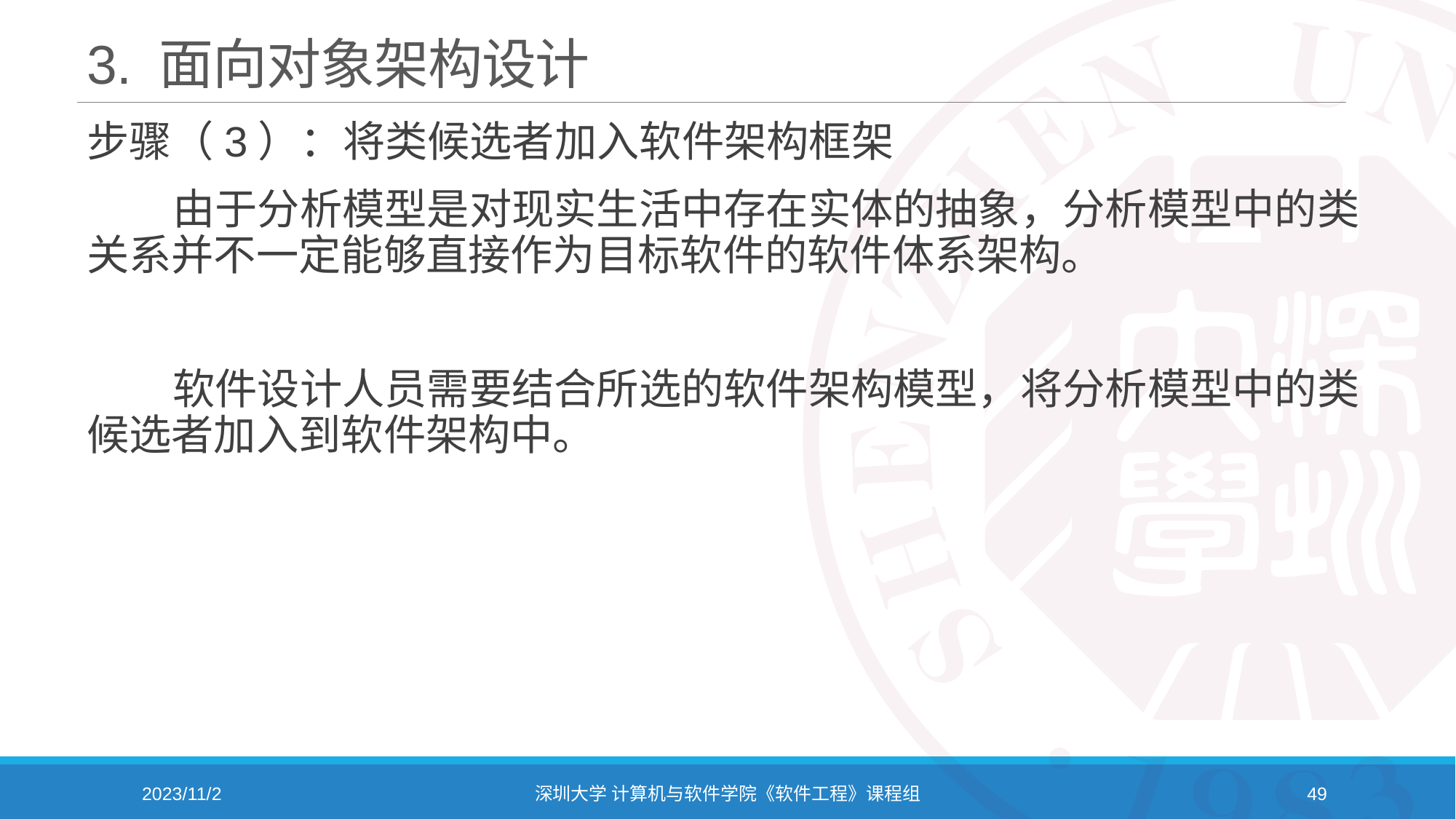

# 3. 面向对象架构设计
步骤（3）：将类候选者加入软件架构框架
        由于分析模型是对现实生活中存在实体的抽象，分析模型中的类关系并不一定能够直接作为目标软件的软件体系架构。

        软件设计人员需要结合所选的软件架构模型，将分析模型中的类候选者加入到软件架构中。
2023/11/2
深圳大学 计算机与软件学院《软件工程》课程组
49